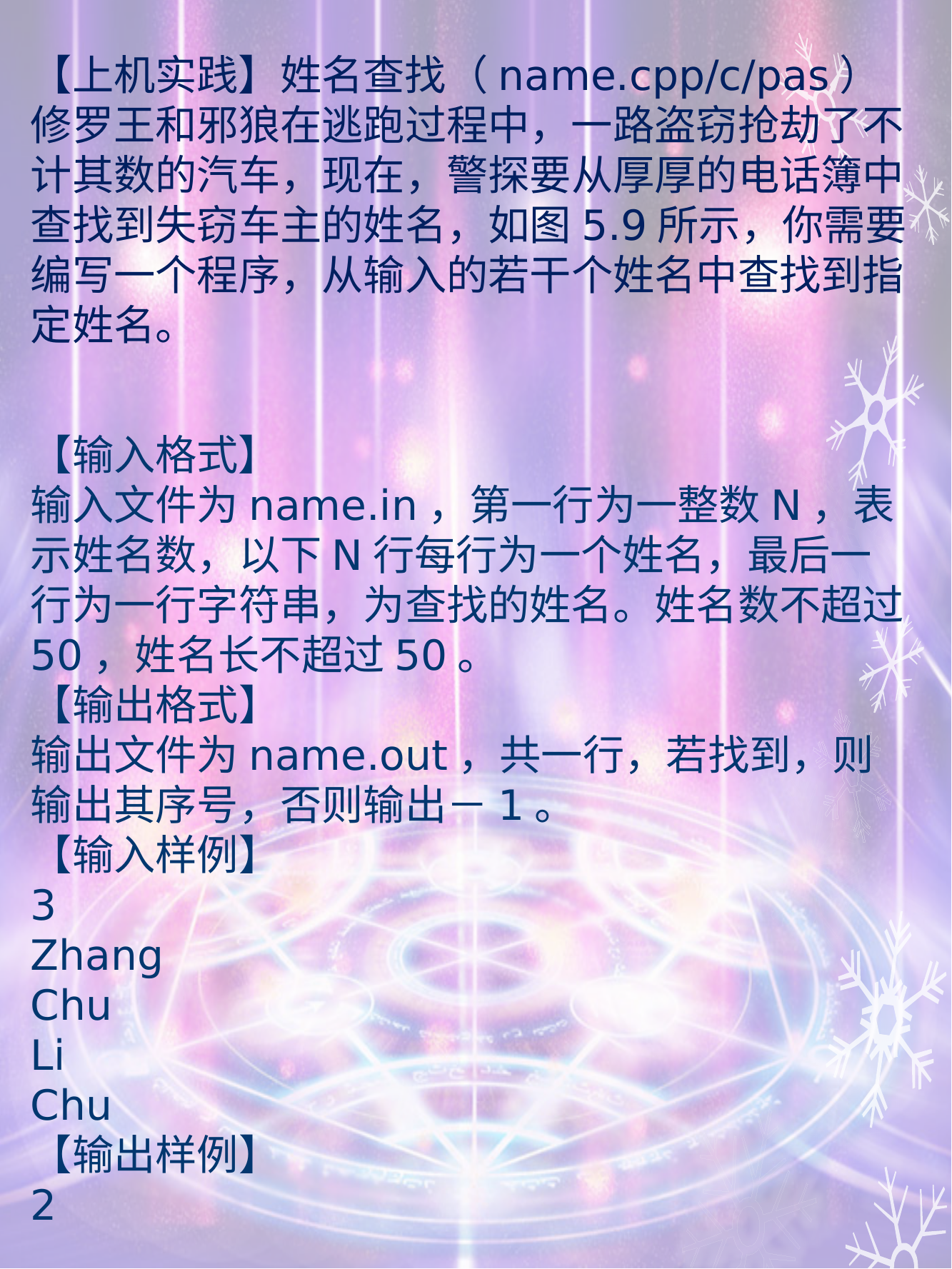

【上机实践】姓名查找（name.cpp/c/pas）
修罗王和邪狼在逃跑过程中，一路盗窃抢劫了不计其数的汽车，现在，警探要从厚厚的电话簿中查找到失窃车主的姓名，如图5.9所示，你需要编写一个程序，从输入的若干个姓名中查找到指定姓名。
【输入格式】
输入文件为name.in，第一行为一整数N，表示姓名数，以下N行每行为一个姓名，最后一行为一行字符串，为查找的姓名。姓名数不超过50，姓名长不超过50。
【输出格式】
输出文件为name.out，共一行，若找到，则输出其序号，否则输出－1。
【输入样例】
3
Zhang
Chu
Li
Chu
【输出样例】
2